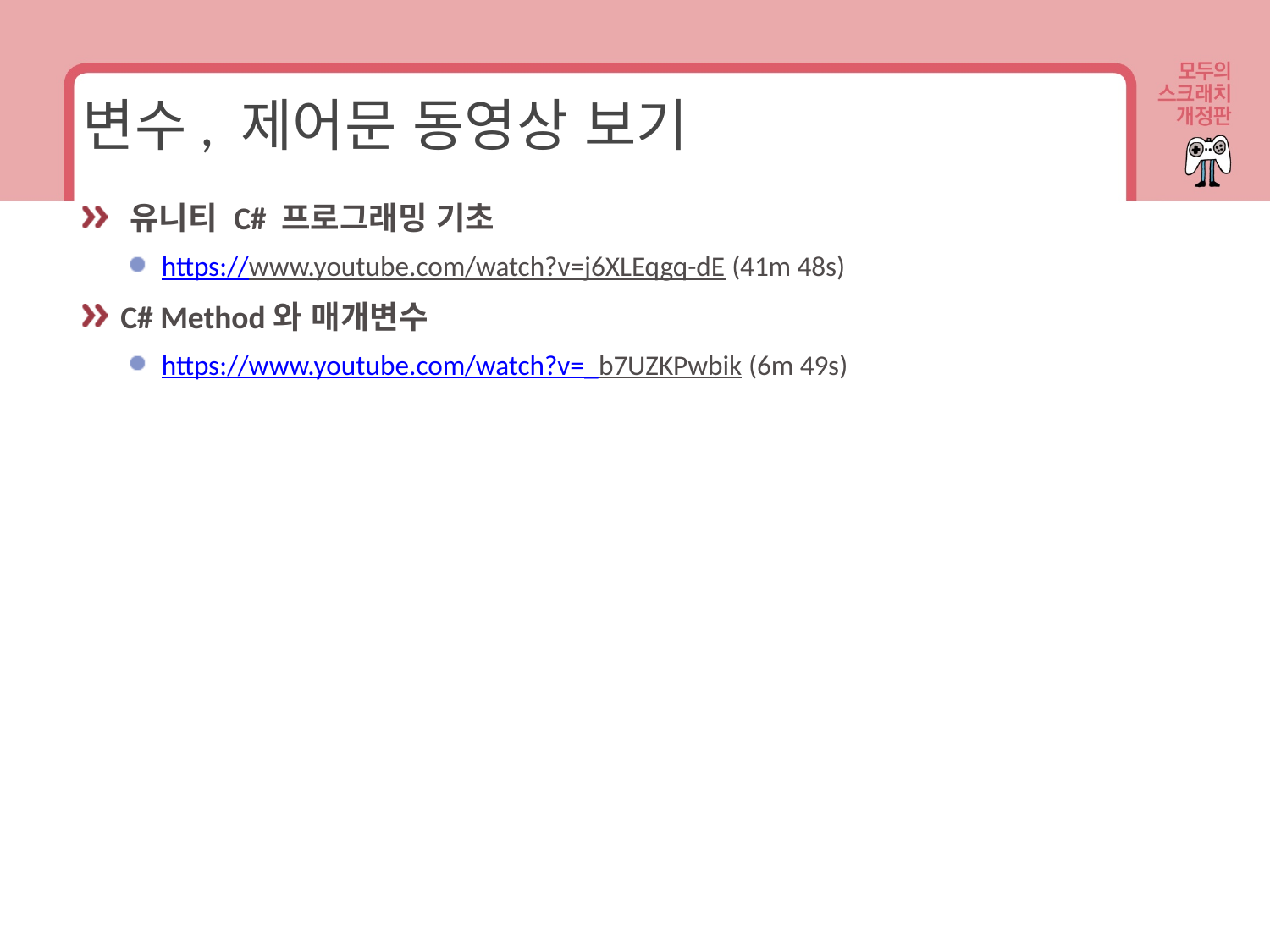

# 변수, 제어문 동영상 보기
 유니티 C# 프로그래밍 기초
https://www.youtube.com/watch?v=j6XLEqgq-dE (41m 48s)
 C# Method와 매개변수
https://www.youtube.com/watch?v=_b7UZKPwbik (6m 49s)